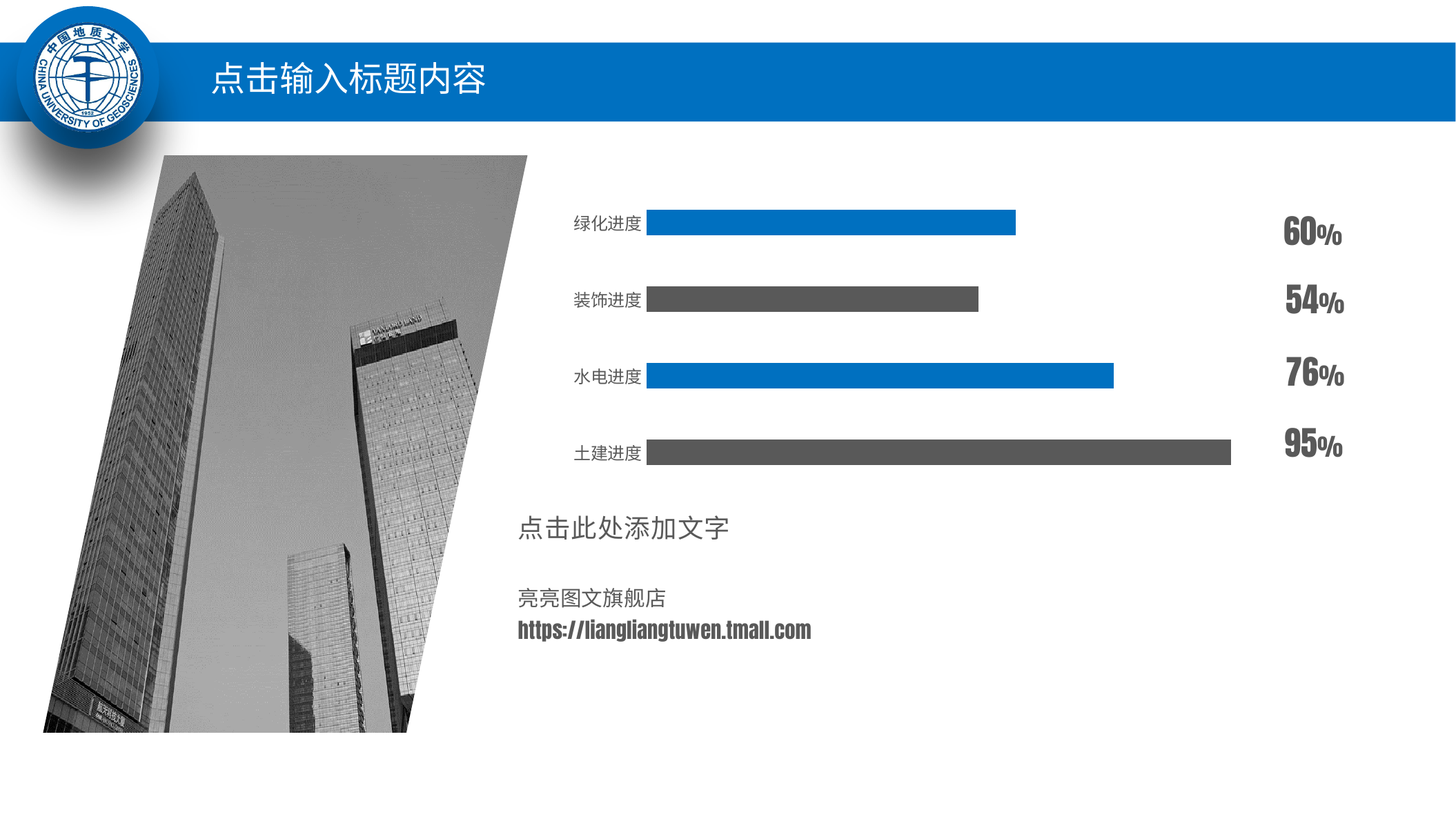

点击输入标题内容

### Chart

| Category | 系列 1 | 系列 2 |
|---|---|---|
| 土建进度 | 0.9500000000000001 | 0.05 |
| 水电进度 | 0.7600000000000001 | 0.24000000000000002 |
| 装饰进度 | 0.54 | 0.46 |
| 绿化进度 | 0.6000000000000001 | 0.4 |
60%
54%
76%
95%
点击此处添加文字
亮亮图文旗舰店
https://liangliangtuwen.tmall.com